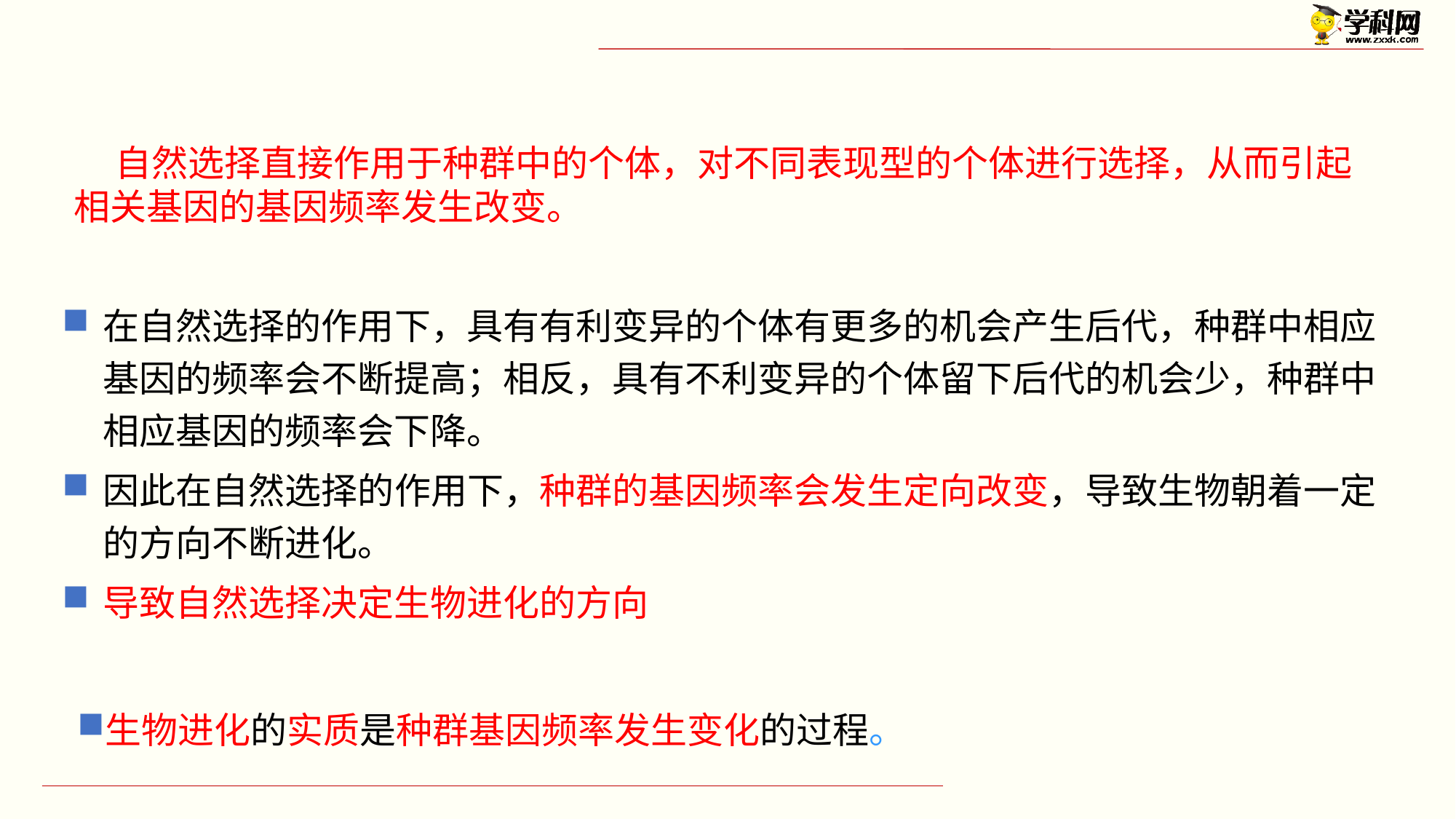

自然选择直接作用于种群中的个体，对不同表现型的个体进行选择，从而引起相关基因的基因频率发生改变。
在自然选择的作用下，具有有利变异的个体有更多的机会产生后代，种群中相应基因的频率会不断提高；相反，具有不利变异的个体留下后代的机会少，种群中相应基因的频率会下降。
因此在自然选择的作用下，种群的基因频率会发生定向改变，导致生物朝着一定的方向不断进化。
导致自然选择决定生物进化的方向
生物进化的实质是种群基因频率发生变化的过程。